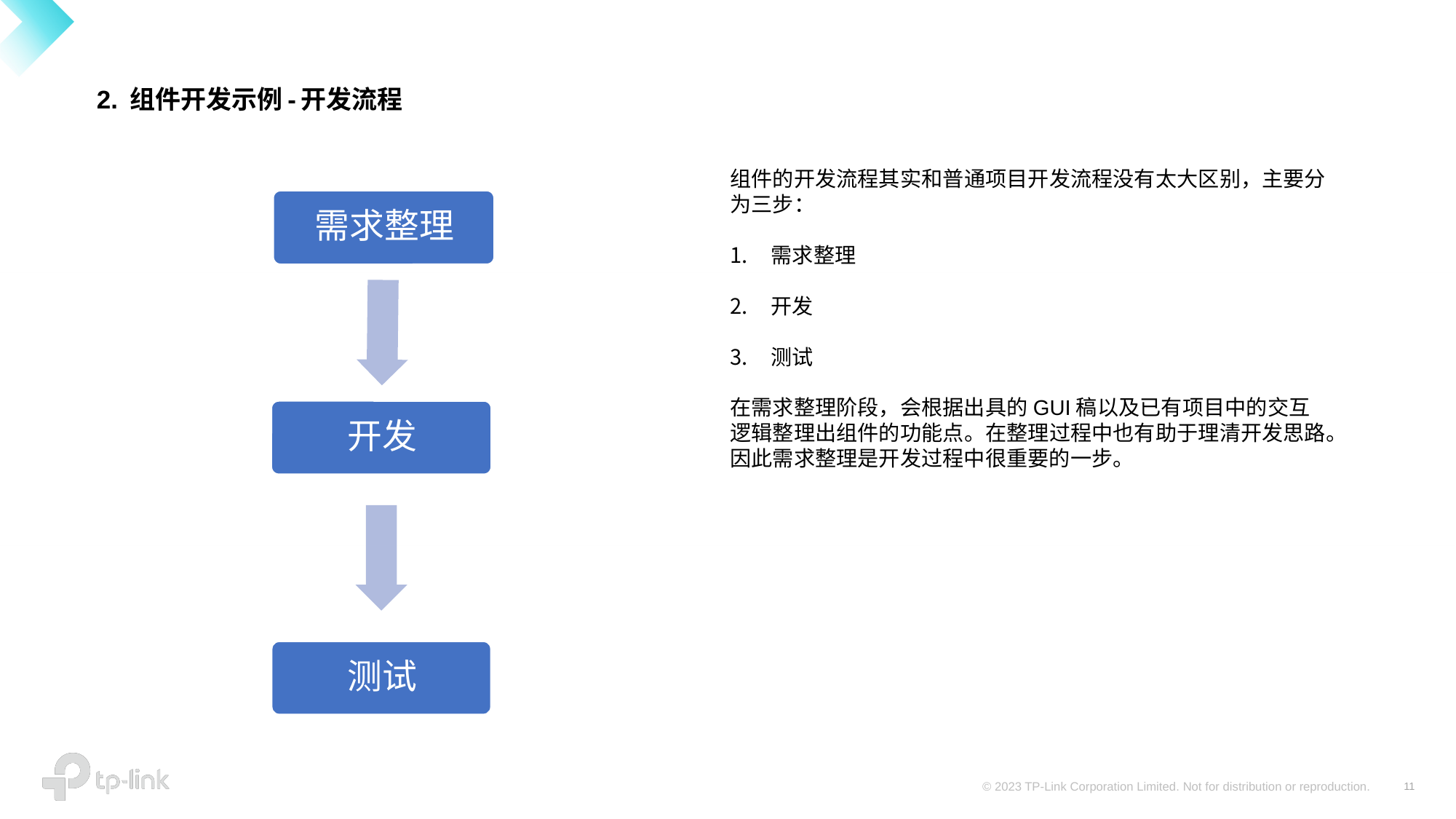

# 2. 组件开发示例-开发流程
组件的开发流程其实和普通项目开发流程没有太大区别，主要分为三步：

需求整理

开发

测试

在需求整理阶段，会根据出具的GUI稿以及已有项目中的交互逻辑整理出组件的功能点。在整理过程中也有助于理清开发思路。
因此需求整理是开发过程中很重要的一步。
需求整理

开发

测试
11